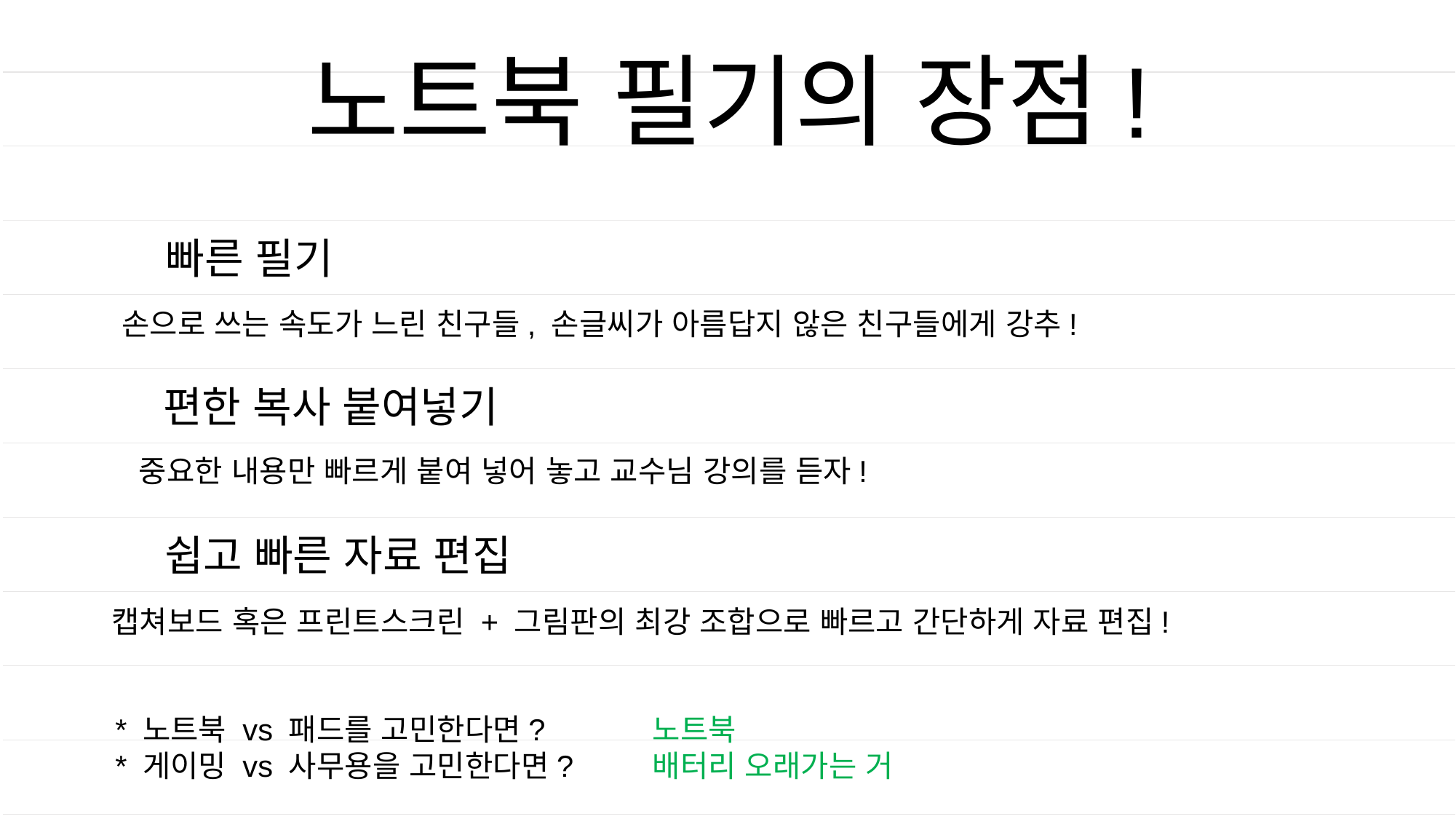

노트북 필기의 장점!
빠른 필기
손으로 쓰는 속도가 느린 친구들, 손글씨가 아름답지 않은 친구들에게 강추!
편한 복사 붙여넣기
중요한 내용만 빠르게 붙여 넣어 놓고 교수님 강의를 듣자!
쉽고 빠른 자료 편집
캡쳐보드 혹은 프린트스크린 + 그림판의 최강 조합으로 빠르고 간단하게 자료 편집!
 * 노트북 vs 패드를 고민한다면? 	노트북
 * 게이밍 vs 사무용을 고민한다면? 	배터리 오래가는 거